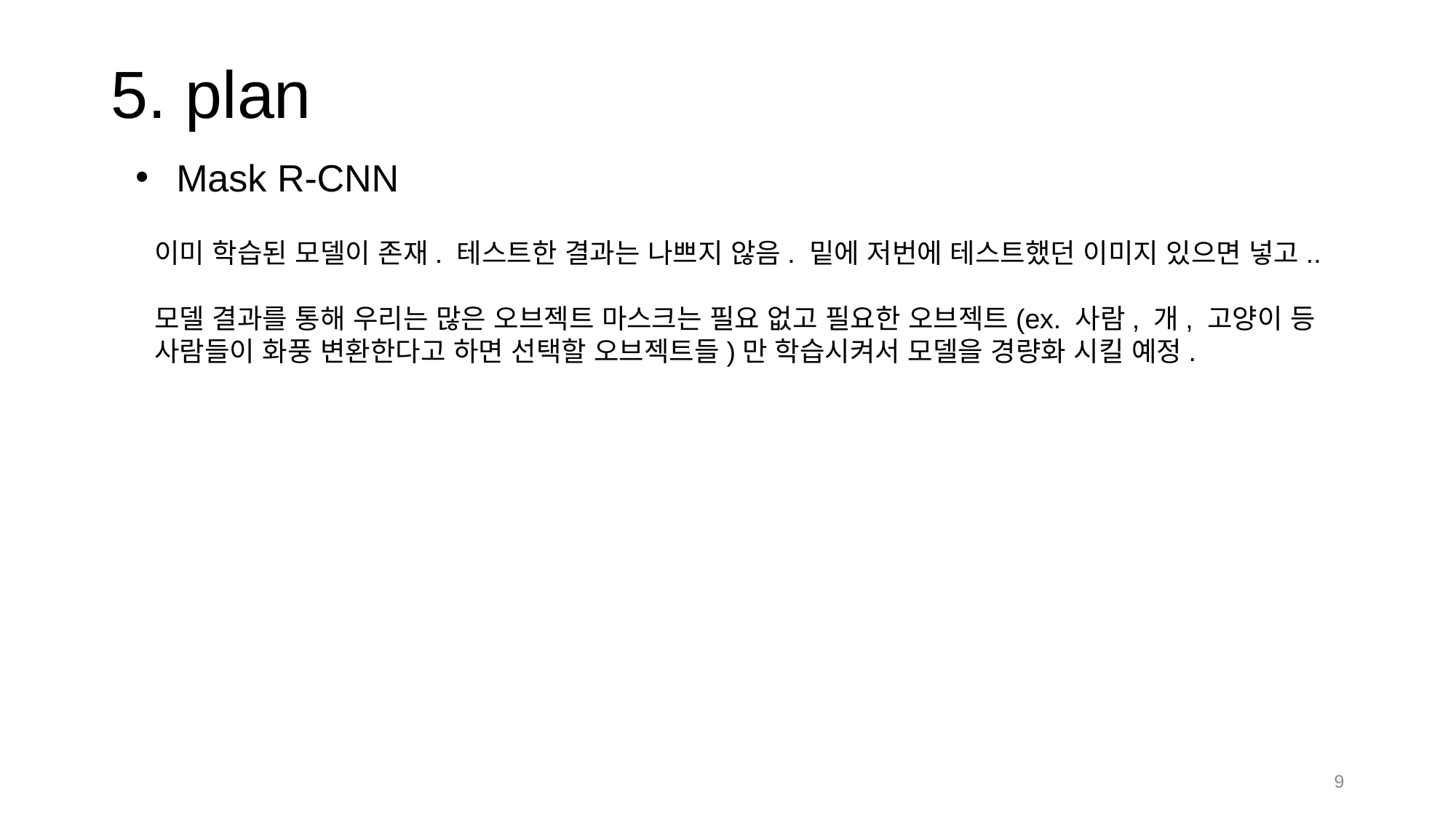

# 5. plan

Mask R-CNN
이미 학습된 모델이 존재. 테스트한 결과는 나쁘지 않음. 밑에 저번에 테스트했던 이미지 있으면 넣고..

모델 결과를 통해 우리는 많은 오브젝트 마스크는 필요 없고 필요한 오브젝트(ex. 사람, 개, 고양이 등
사람들이 화풍 변환한다고 하면 선택할 오브젝트들)만 학습시켜서 모델을 경량화 시킬 예정.
9